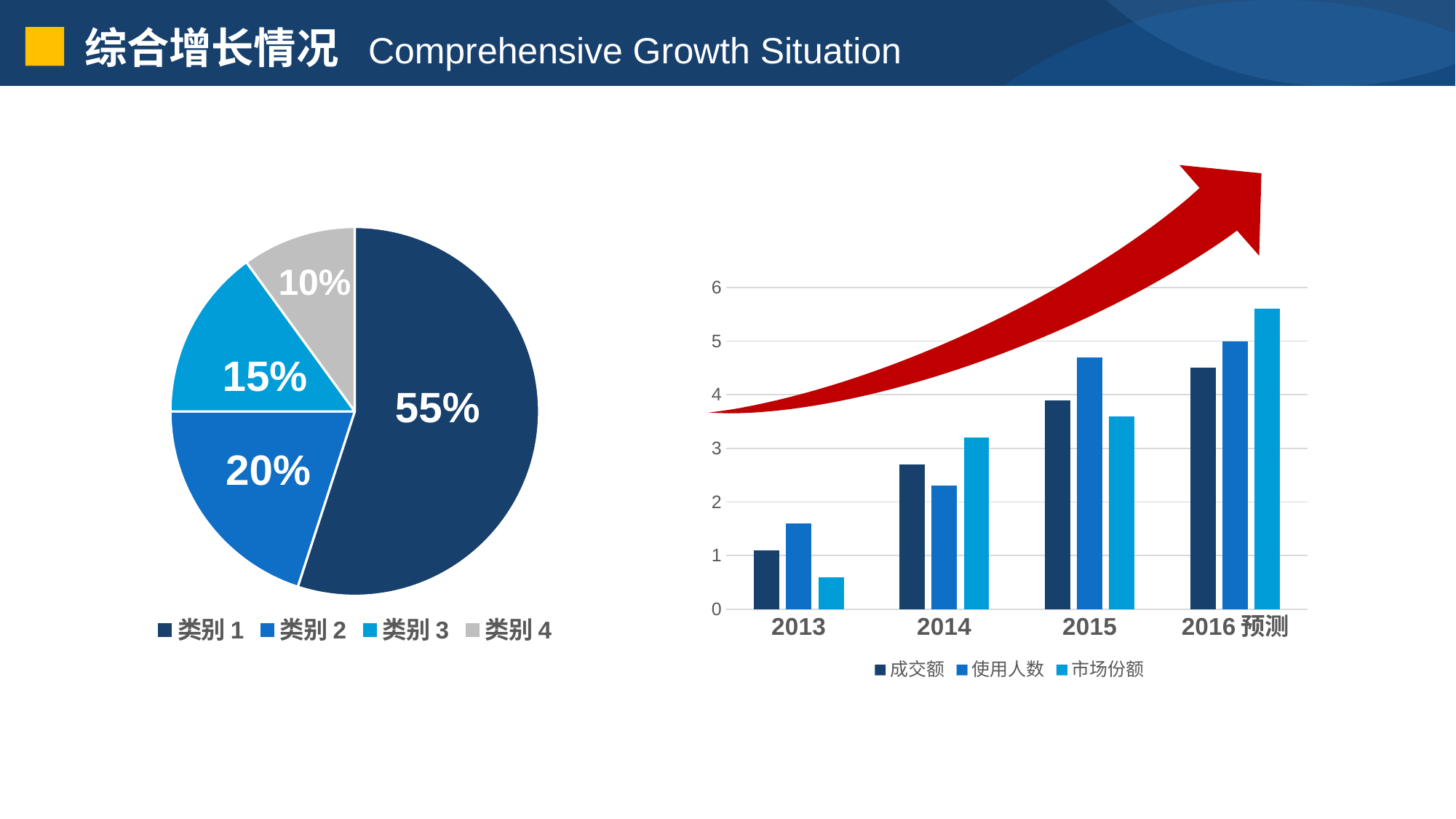

综合增长情况  Comprehensive Growth Situation

### Chart

| Category | 人数占比 |
|---|---|
| 类别1 | 55.0 |
| 类别2 | 20.0 |
| 类别3 | 15.0 |
| 类别4 | 10.0 |
10%

### Chart

| Category | 成交额 | 使用人数 | 市场份额 |
|---|---|---|---|
| 2013 | 1.1 | 1.6 | 0.6 |
| 2014 | 2.7 | 2.3 | 3.2 |
| 2015 | 3.9 | 4.7 | 3.6 |
| 2016预测 | 4.5 | 5.0 | 5.6 |
15%
55%
20%